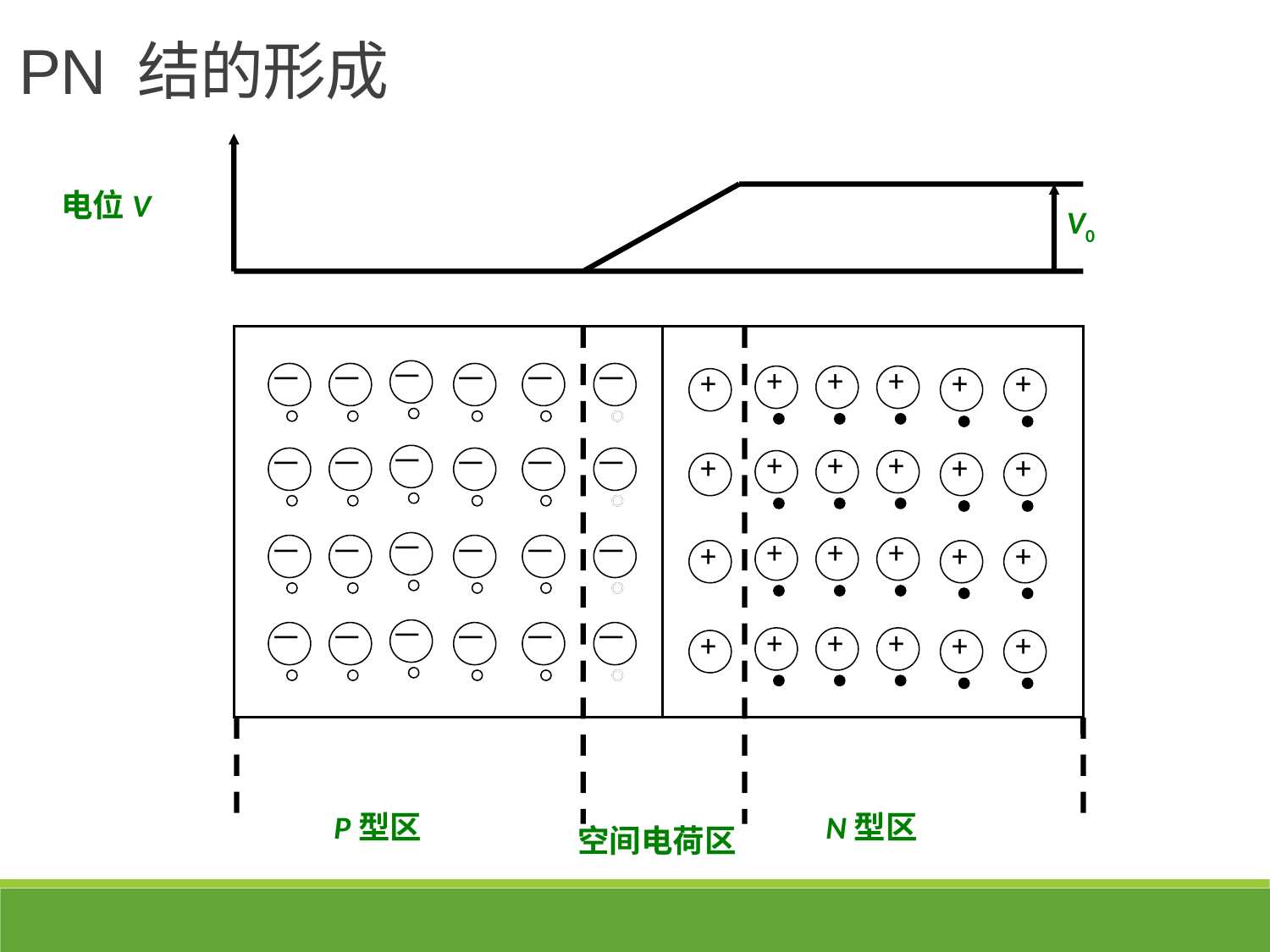

PN 结的形成

电位V

V0

－

－

－

－

－

－

－

－

－

－

－

－

－

－

－

－

－

－

－

－

－

－

－

－

+

+

+

+

+

+

+

+

+

+

+

+

+

+

+

+

+

+

+

+

+

+

+

+

P型区
N型区
空间电荷区